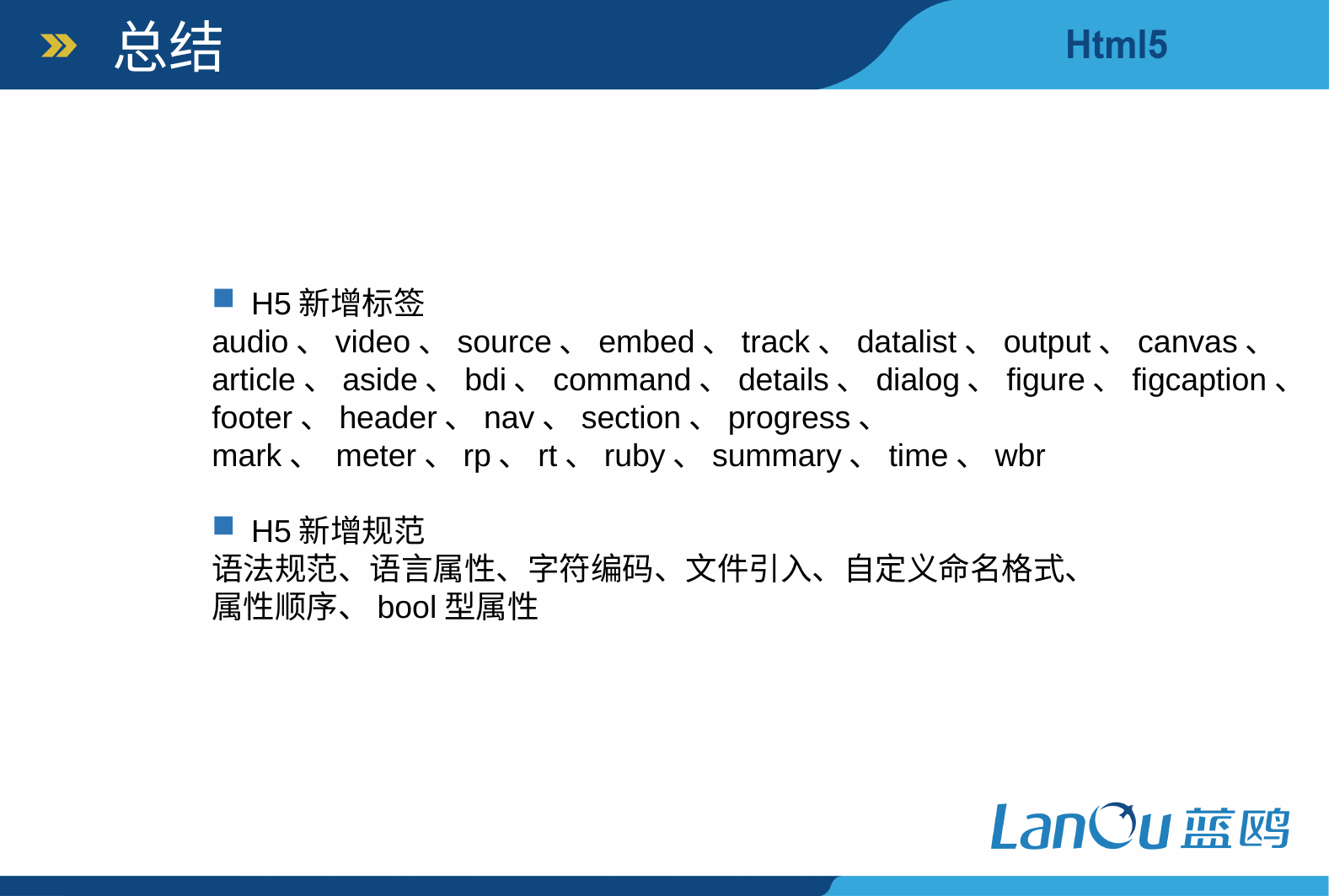

总结
H5新增标签
audio、video、source、embed、track、datalist、output、canvas、
article、aside、bdi、command、details、dialog、figure、figcaption、
footer、header、nav、section、progress、
mark、 meter、rp、rt、ruby、summary、time、wbr

H5新增规范
语法规范、语言属性、字符编码、文件引入、自定义命名格式、
属性顺序、bool型属性